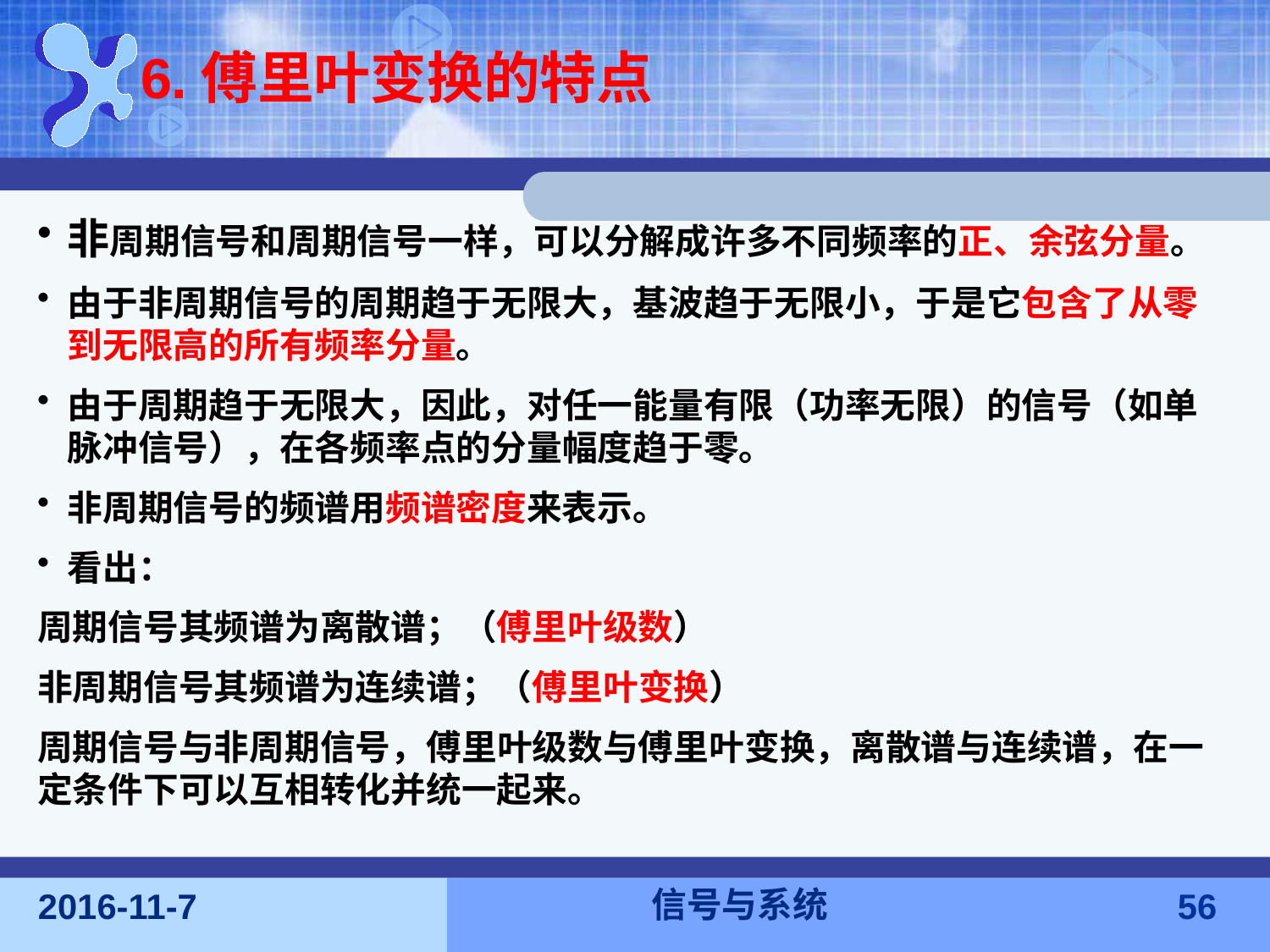

6.傅里叶变换的特点
非周期信号和周期信号一样，可以分解成许多不同频率的正、余弦分量。
由于非周期信号的周期趋于无限大，基波趋于无限小，于是它包含了从零到无限高的所有频率分量。
由于周期趋于无限大，因此，对任一能量有限（功率无限）的信号（如单脉冲信号），在各频率点的分量幅度趋于零。
非周期信号的频谱用频谱密度来表示。
看出：
周期信号其频谱为离散谱；（傅里叶级数）
非周期信号其频谱为连续谱；（傅里叶变换）
周期信号与非周期信号，傅里叶级数与傅里叶变换，离散谱与连续谱，在一定条件下可以互相转化并统一起来。
信号与系统
2016-11-7
56